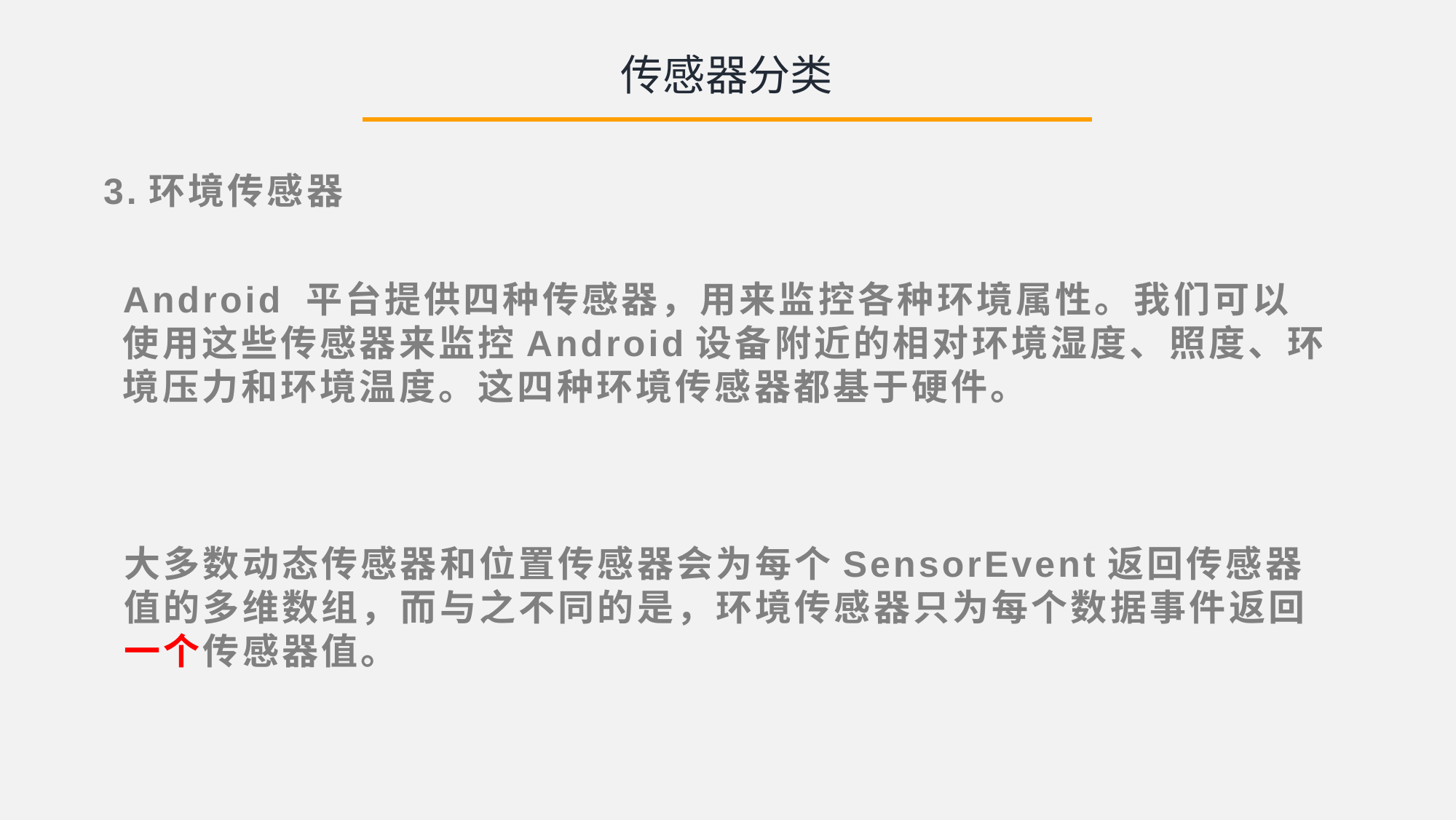

传感器分类
3.环境传感器
Android 平台提供四种传感器，用来监控各种环境属性。我们可以使用这些传感器来监控Android设备附近的相对环境湿度、照度、环境压力和环境温度。这四种环境传感器都基于硬件。
大多数动态传感器和位置传感器会为每个SensorEvent返回传感器值的多维数组，而与之不同的是，环境传感器只为每个数据事件返回一个传感器值。